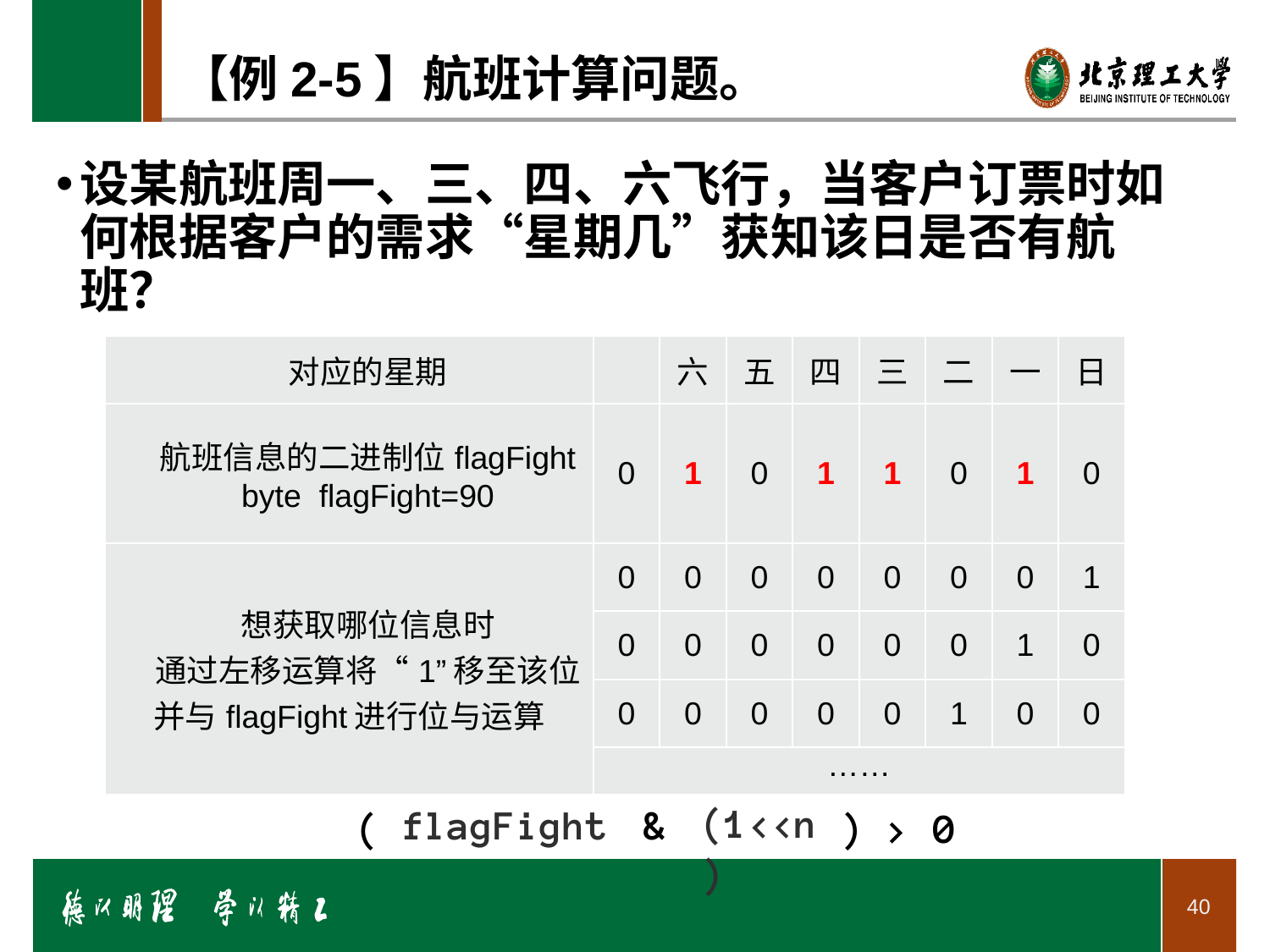

# 【例2-5】航班计算问题。
设某航班周一、三、四、六飞行，当客户订票时如何根据客户的需求“星期几”获知该日是否有航班？
| 对应的星期 |  | 六 | 五 | 四 | 三 | 二 | 一 | 日 |
| --- | --- | --- | --- | --- | --- | --- | --- | --- |
| 航班信息的二进制位flagFight byte flagFight=90 | 0 | 1 | 0 | 1 | 1 | 0 | 1 | 0 |
| 想获取哪位信息时 通过左移运算将“1”移至该位并与flagFight进行位与运算 | 0 | 0 | 0 | 0 | 0 | 0 | 0 | 1 |
|  | 0 | 0 | 0 | 0 | 0 | 0 | 1 | 0 |
|  | 0 | 0 | 0 | 0 | 0 | 1 | 0 | 0 |
|  | …… |  |  |  |  |  |  |  |
(1<<n)
&
flagFight
(                    ) > 0